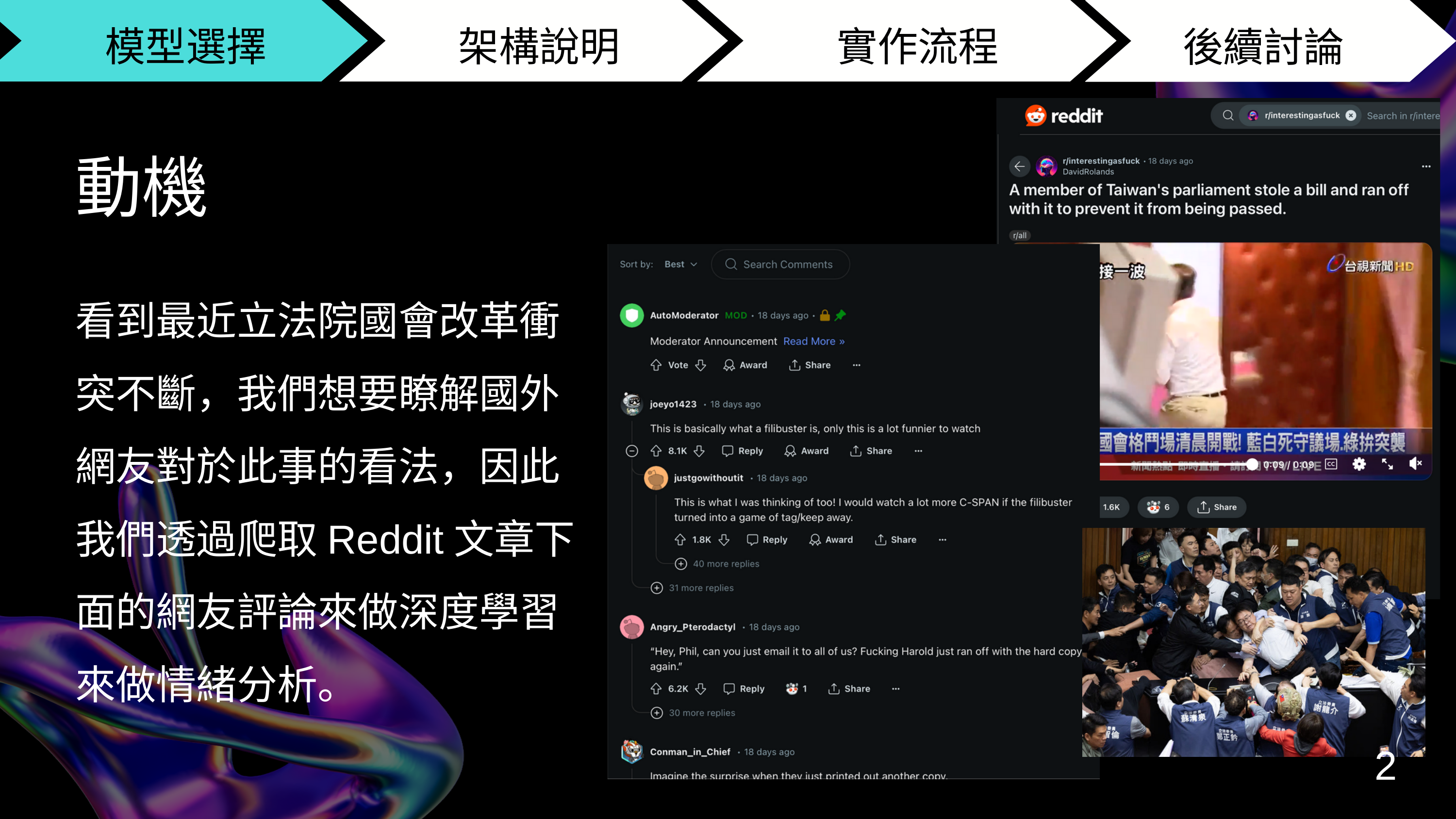

模型選擇

架構說明

 實作流程

結論

後續討論

動機

看到最近立法院國會改革衝突不斷，我們想要瞭解國外網友對於此事的看法，因此我們透過爬取Reddit文章下面的網友評論來做深度學習來做情緒分析。

2